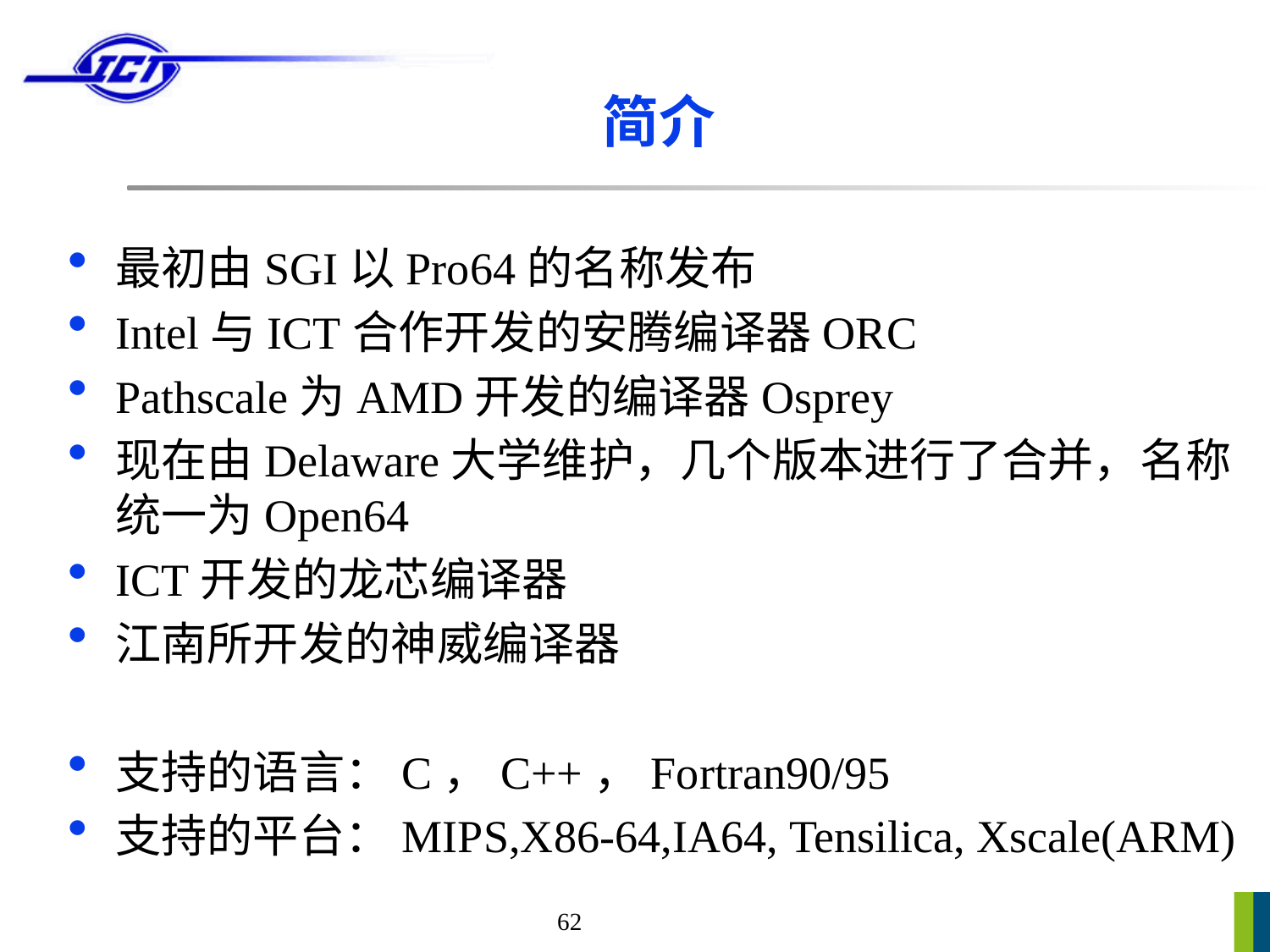

# 简介
最初由SGI以Pro64的名称发布
Intel与ICT合作开发的安腾编译器ORC
Pathscale为AMD开发的编译器Osprey
现在由Delaware大学维护，几个版本进行了合并，名称统一为Open64
ICT开发的龙芯编译器
江南所开发的神威编译器

支持的语言：C，C++，Fortran90/95
支持的平台：MIPS,X86-64,IA64, Tensilica, Xscale(ARM)